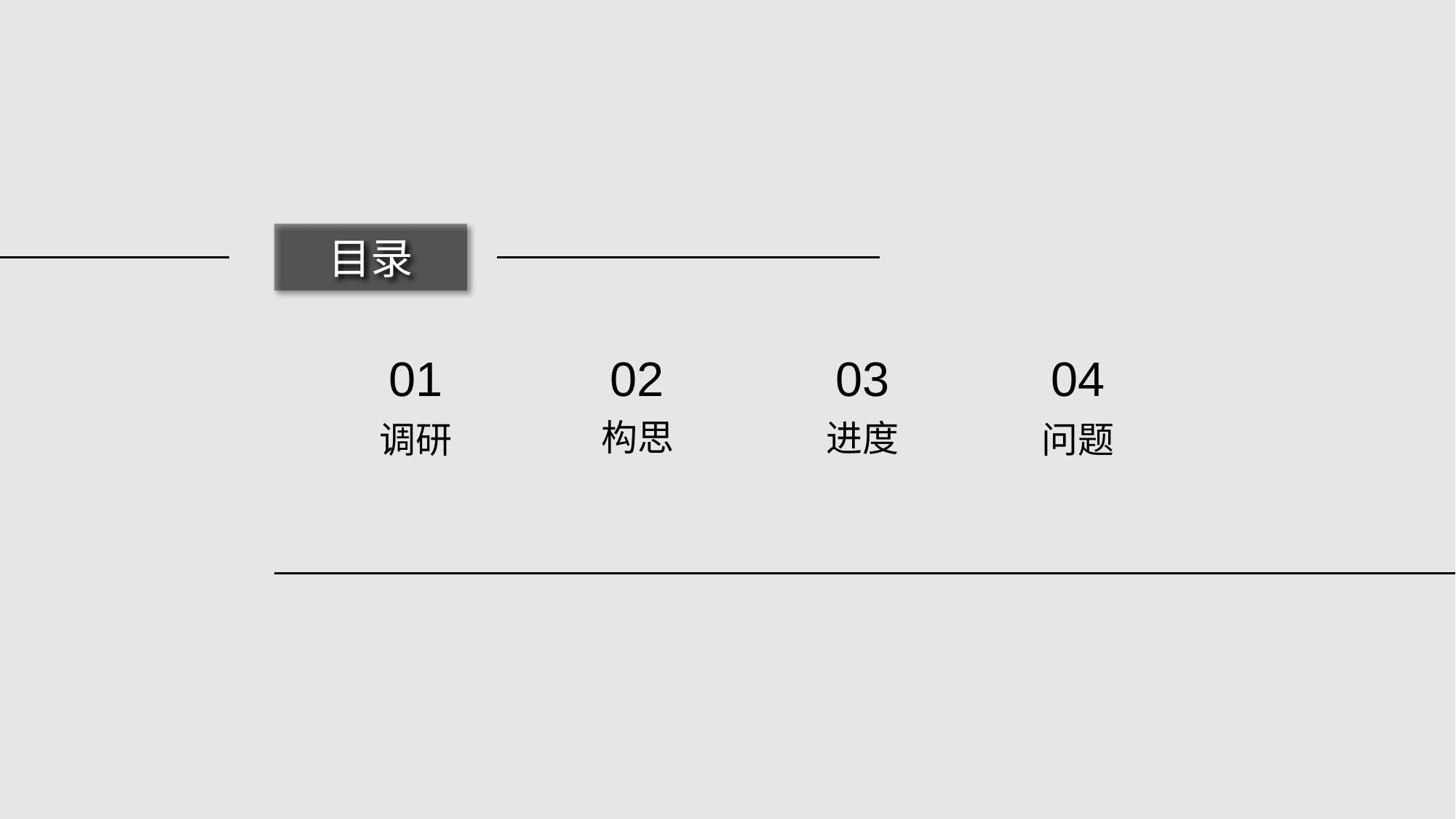

目录
01
调研
02
构思
03
进度
04
问题